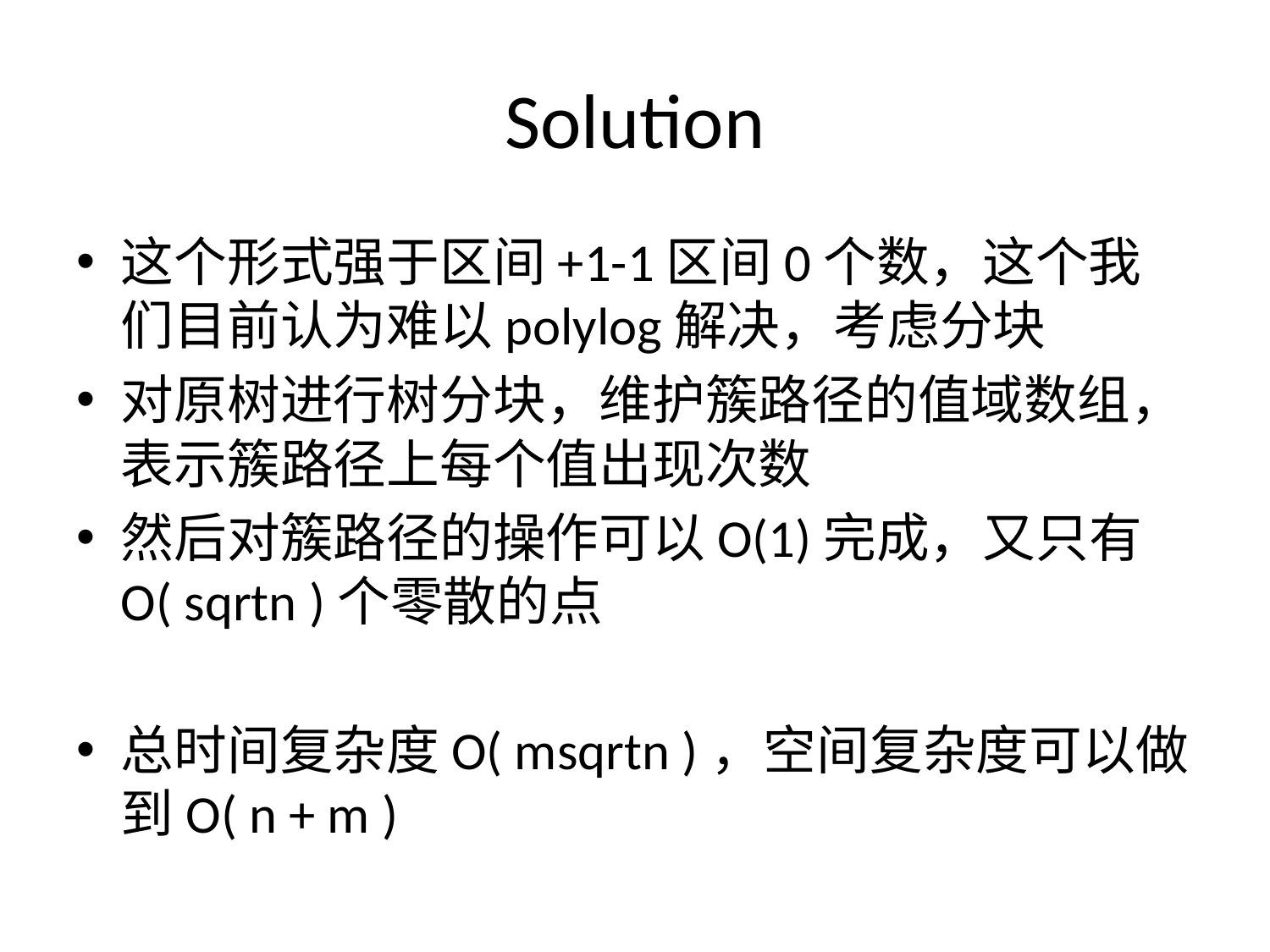

# Solution
这个形式强于区间+1-1区间0个数，这个我们目前认为难以polylog解决，考虑分块
对原树进行树分块，维护簇路径的值域数组，表示簇路径上每个值出现次数
然后对簇路径的操作可以O(1)完成，又只有O( sqrtn )个零散的点

总时间复杂度O( msqrtn )，空间复杂度可以做到O( n + m )